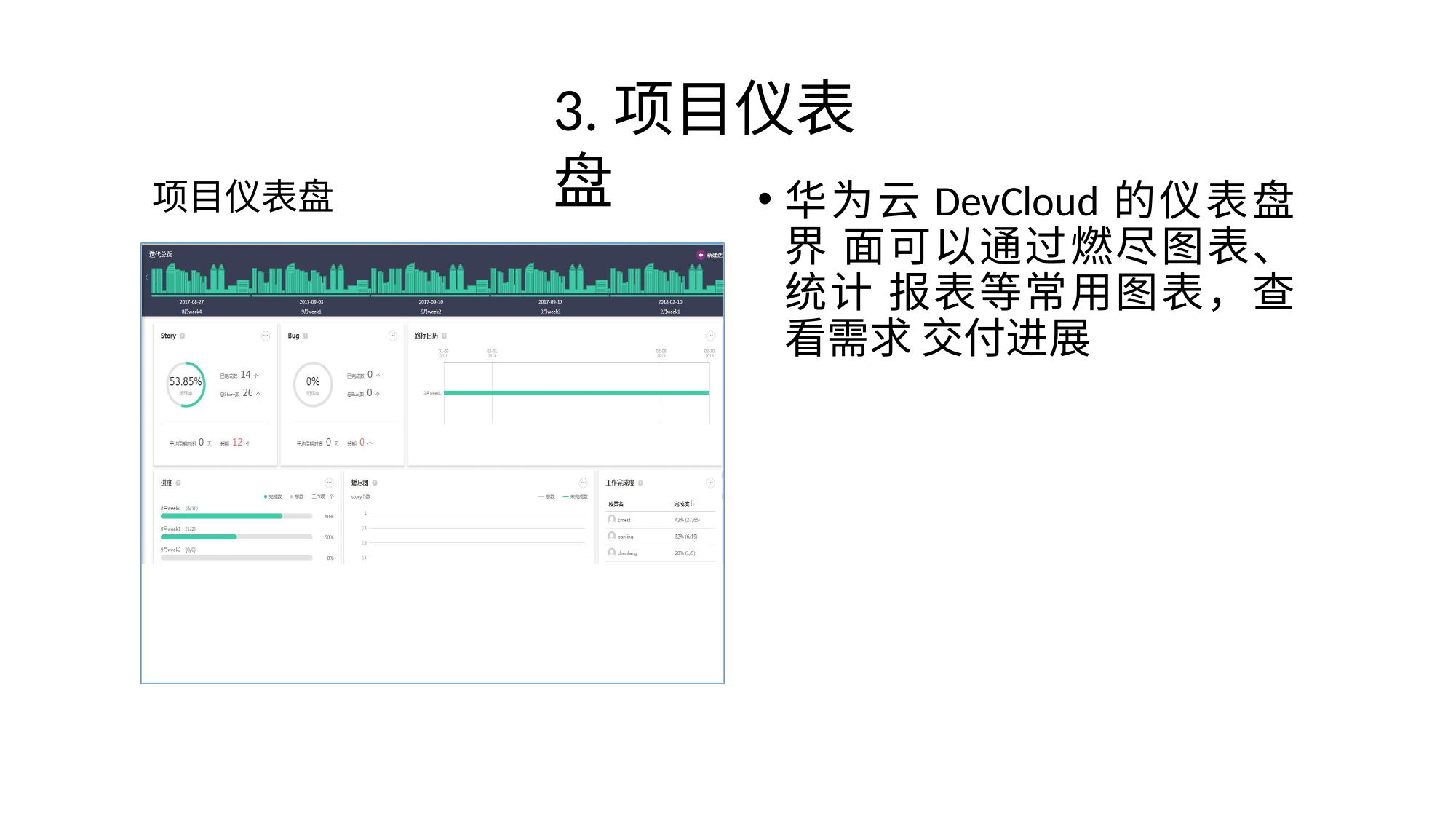

# 3.项目仪表盘
华为云DevCloud的仪表盘界 面可以通过燃尽图表、统计 报表等常用图表，查看需求 交付进展
项目仪表盘